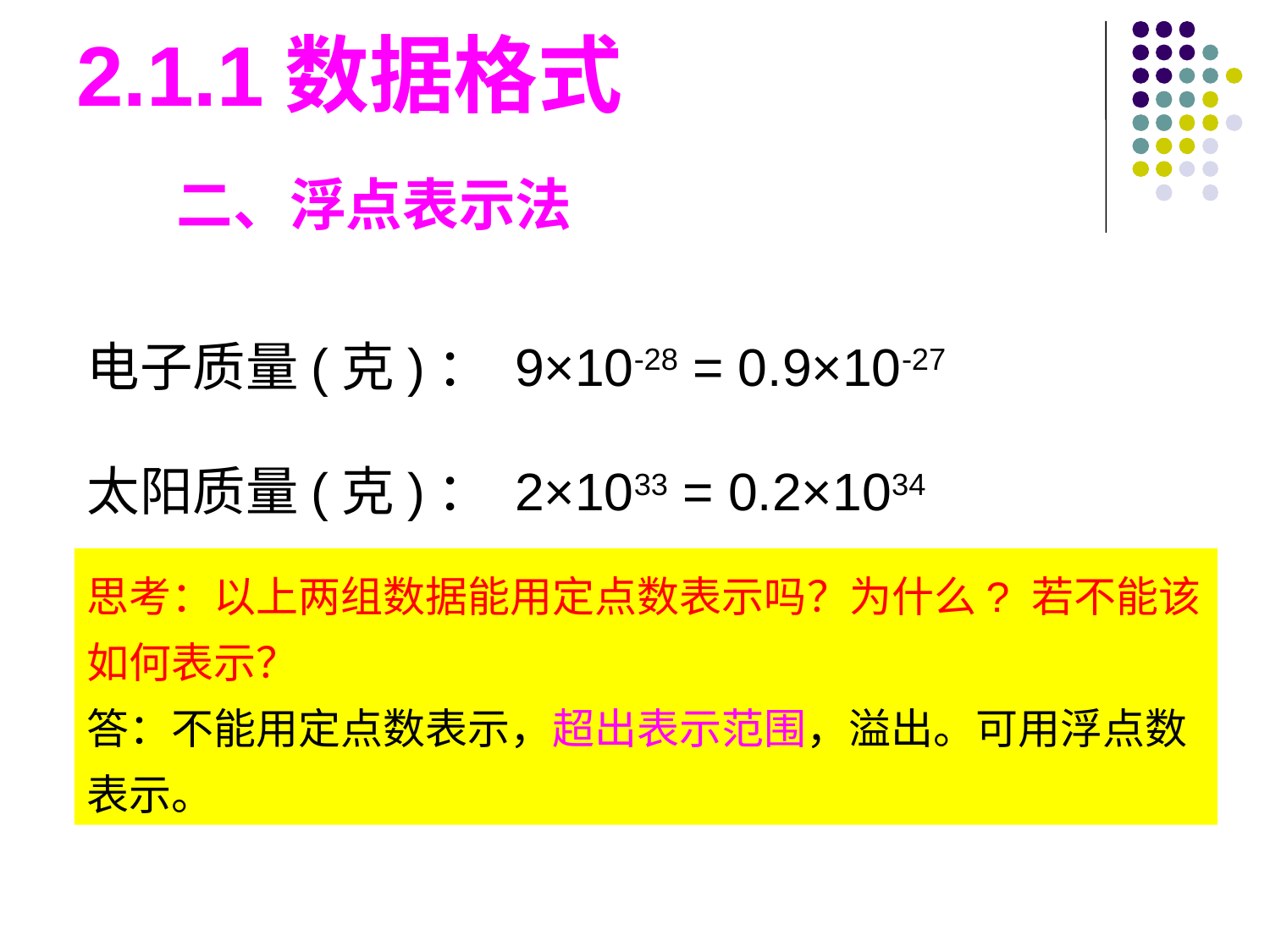

2.1.1数据格式
二、浮点表示法
电子质量(克)： 9×10-28 = 0.9×10-27
太阳质量(克)： 2×1033 = 0.2×1034
思考：以上两组数据能用定点数表示吗？为什么? 若不能该如何表示？
答：不能用定点数表示，超出表示范围，溢出。可用浮点数表示。
#
9